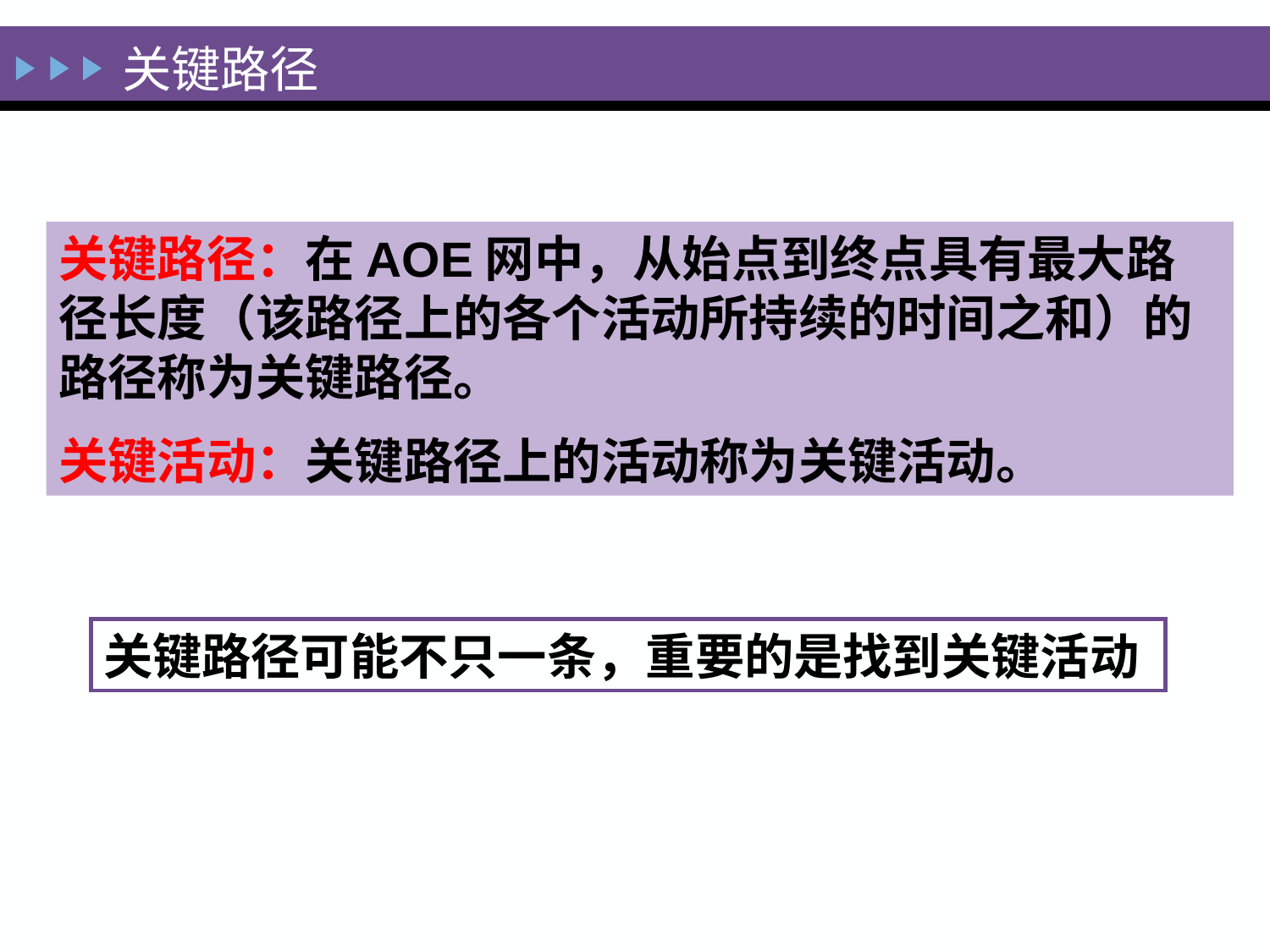

关键路径
关键路径：在AOE网中，从始点到终点具有最大路径长度（该路径上的各个活动所持续的时间之和）的路径称为关键路径。
关键活动：关键路径上的活动称为关键活动。
关键路径可能不只一条，重要的是找到关键活动